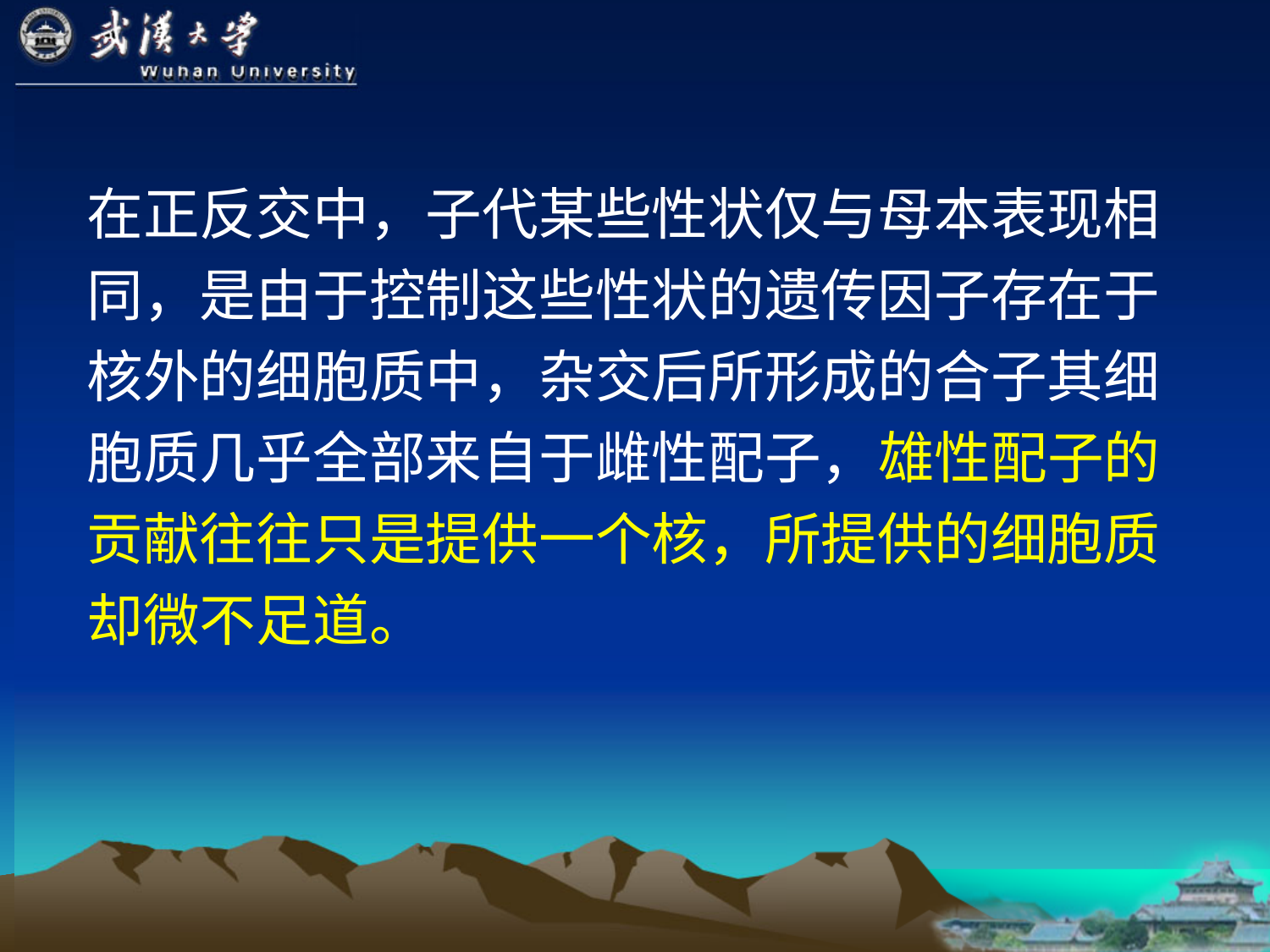

在正反交中，子代某些性状仅与母本表现相同，是由于控制这些性状的遗传因子存在于核外的细胞质中，杂交后所形成的合子其细胞质几乎全部来自于雌性配子，雄性配子的贡献往往只是提供一个核，所提供的细胞质却微不足道。